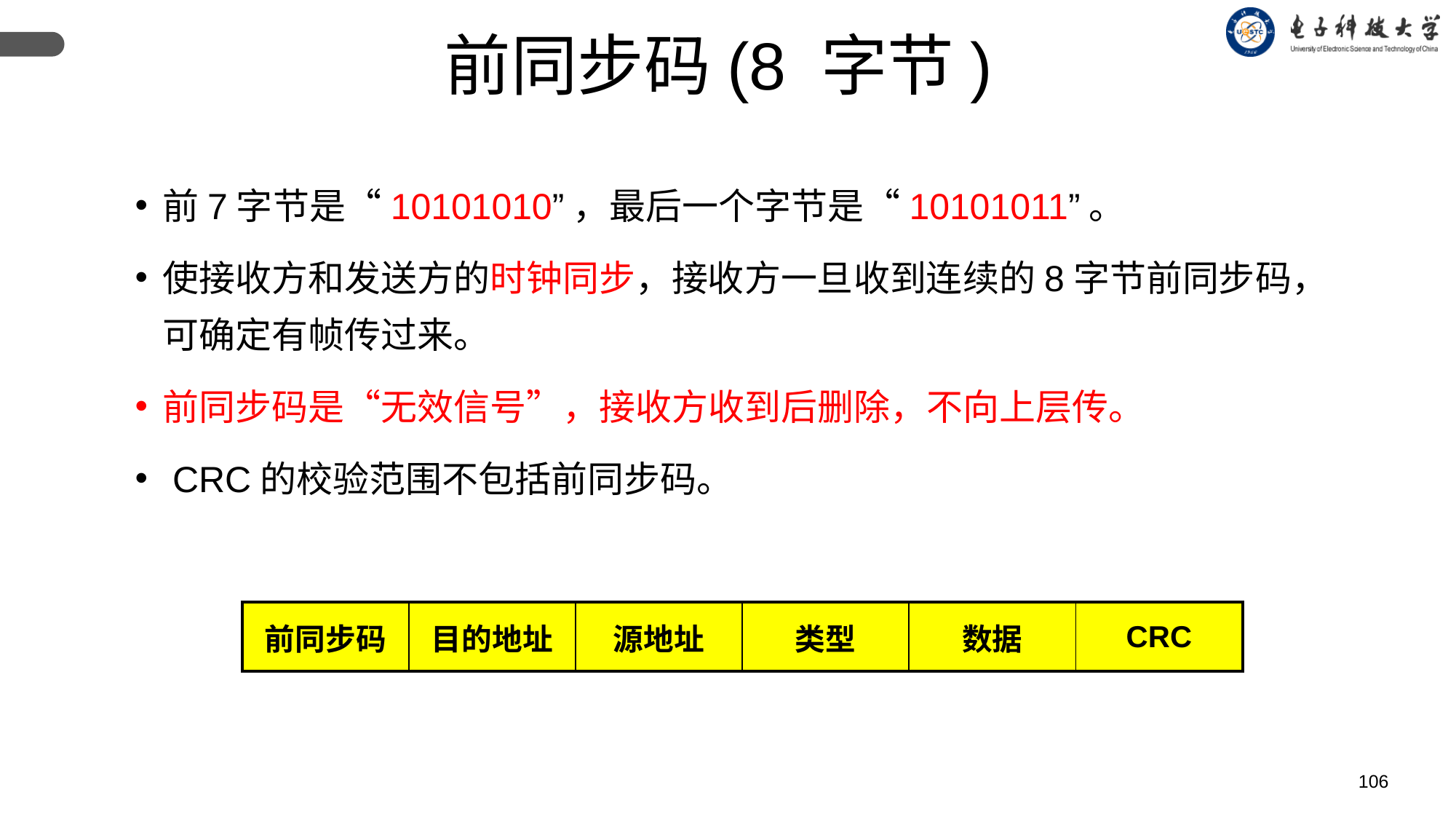

前同步码(8 字节)
前7字节是“10101010”，最后一个字节是“10101011”。
使接收方和发送方的时钟同步，接收方一旦收到连续的8字节前同步码，可确定有帧传过来。
前同步码是“无效信号”，接收方收到后删除，不向上层传。
 CRC的校验范围不包括前同步码。
| 前同步码 | 目的地址 | 源地址 | 类型 | 数据 | CRC |
| --- | --- | --- | --- | --- | --- |
106